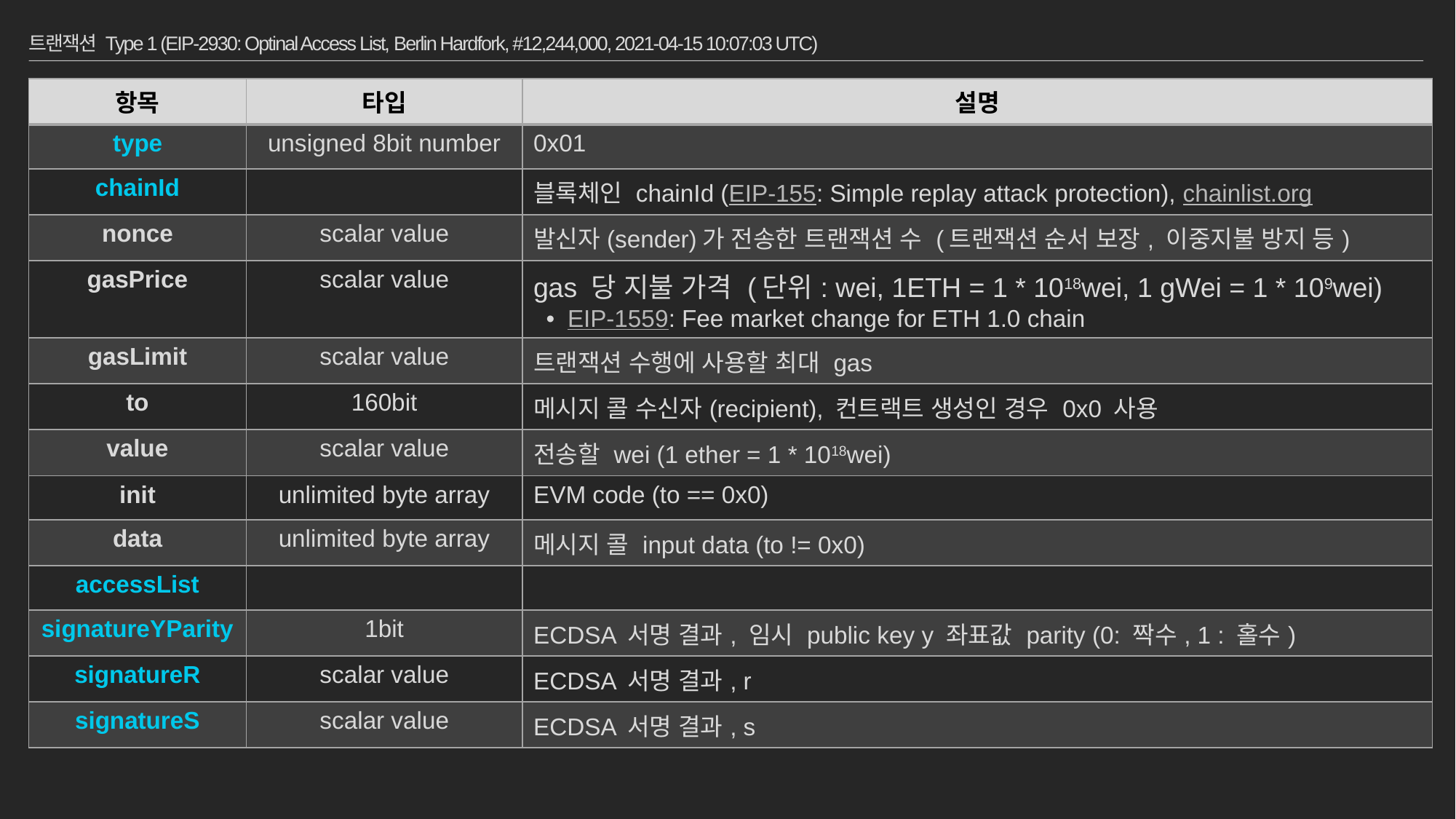

# 트랜잭션 Type 1 (EIP-2930: Optinal Access List, Berlin Hardfork, #12,244,000, 2021-04-15 10:07:03 UTC)
| 항목 | 타입 | 설명 |
| --- | --- | --- |
| type | unsigned 8bit number | 0x01 |
| chainId |  | 블록체인 chainId (EIP-155: Simple replay attack protection), chainlist.org |
| nonce | scalar value | 발신자(sender)가 전송한 트랜잭션 수 (트랜잭션 순서 보장, 이중지불 방지 등) |
| gasPrice | scalar value | gas 당 지불 가격 (단위: wei, 1ETH = 1 \* 1018wei, 1 gWei = 1 \* 109wei) EIP-1559: Fee market change for ETH 1.0 chain |
| gasLimit | scalar value | 트랜잭션 수행에 사용할 최대 gas |
| to | 160bit | 메시지 콜 수신자(recipient), 컨트랙트 생성인 경우 0x0 사용 |
| value | scalar value | 전송할 wei (1 ether = 1 \* 1018wei) |
| init | unlimited byte array | EVM code (to == 0x0) |
| data | unlimited byte array | 메시지 콜 input data (to != 0x0) |
| accessList |  |  |
| signatureYParity | 1bit | ECDSA 서명 결과, 임시 public key y 좌표값 parity (0: 짝수, 1 : 홀수) |
| signatureR | scalar value | ECDSA 서명 결과, r |
| signatureS | scalar value | ECDSA 서명 결과, s |